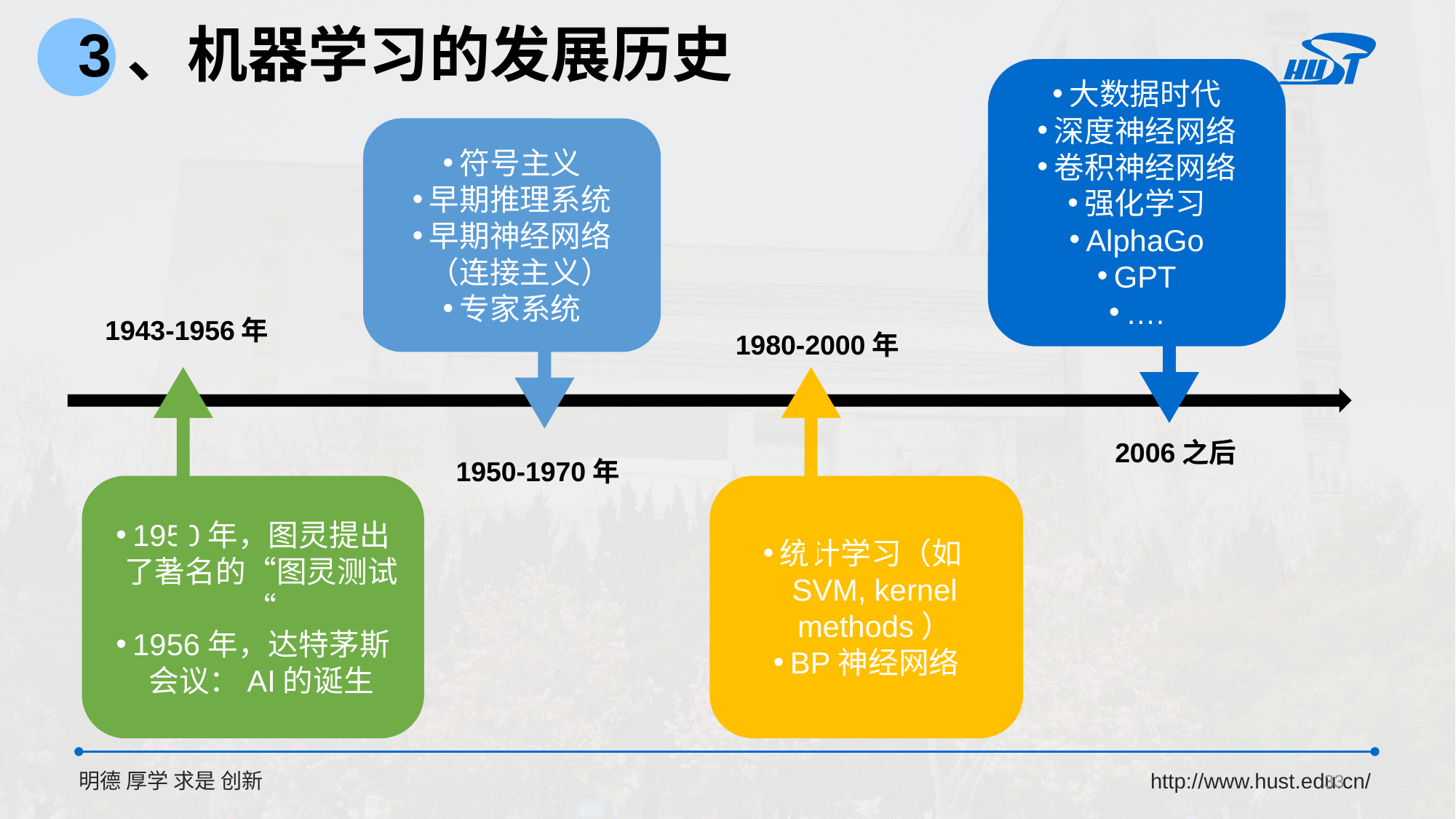

3、机器学习的发展历史

大数据时代
深度神经网络
卷积神经网络
强化学习
AlphaGo
GPT
….

符号主义
早期推理系统
早期神经网络（连接主义）
专家系统

1943-1956年
1980-2000年

1950年，图灵提出了著名的“图灵测试“
1956年，达特茅斯会议：AI的诞生

统计学习（如SVM, kernel methods）
BP神经网络
2006之后
1950-1970年
33